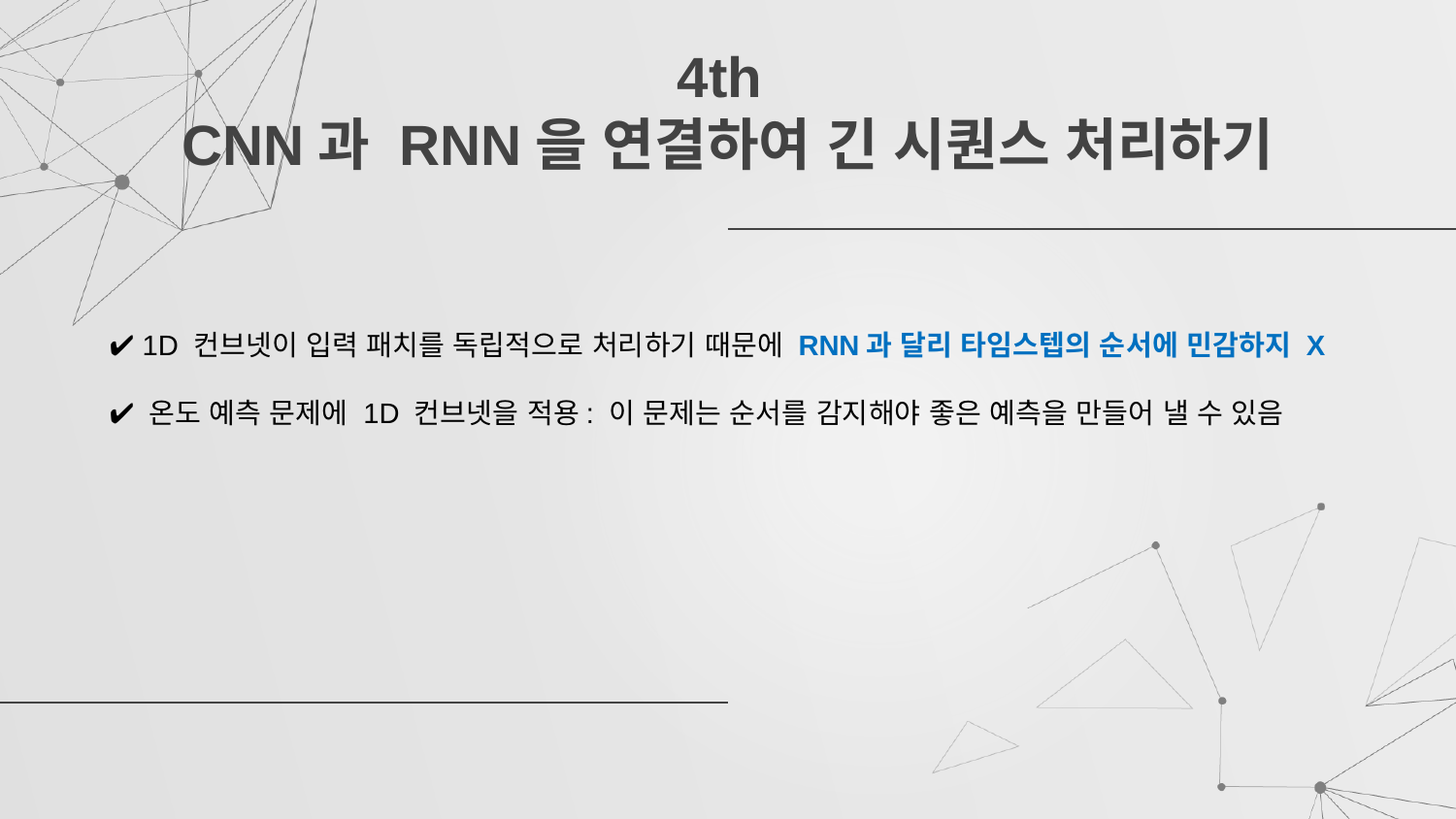

# 4th CNN과 RNN을 연결하여 긴 시퀀스 처리하기
✔ 1D 컨브넷이 입력 패치를 독립적으로 처리하기 때문에 RNN과 달리 타임스텝의 순서에 민감하지 X

✔ 온도 예측 문제에 1D 컨브넷을 적용: 이 문제는 순서를 감지해야 좋은 예측을 만들어 낼 수 있음